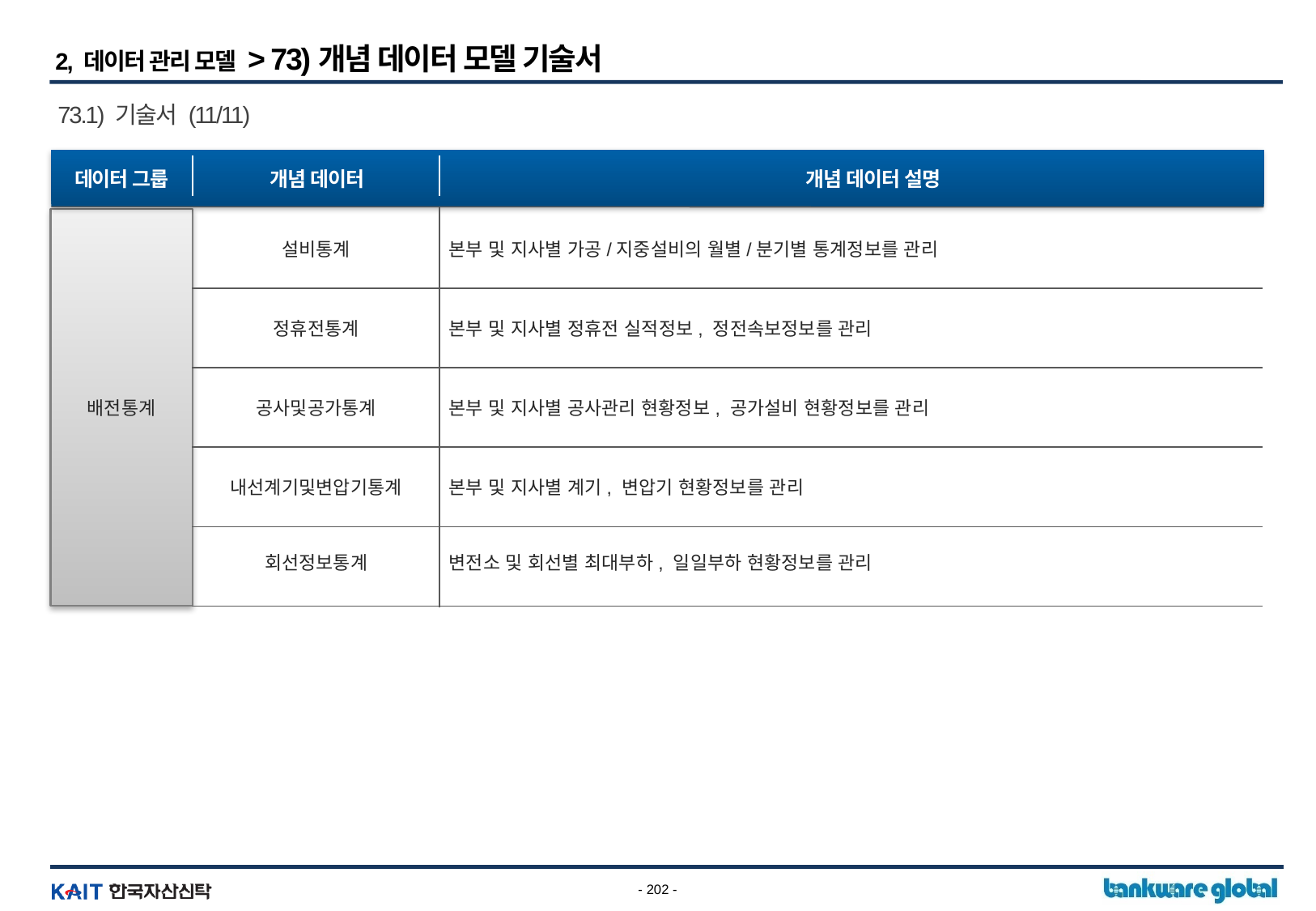

2, 데이터 관리 모델 > 73)개념 데이터 모델 기술서
73.1) 기술서 (11/11)
데이터 그룹

개념 데이터
개념 데이터 설명
배전통계
설비통계
본부 및 지사별 가공/지중설비의 월별/분기별 통계정보를 관리

정휴전통계
본부 및 지사별 정휴전 실적정보, 정전속보정보를 관리
공사및공가통계
본부 및 지사별 공사관리 현황정보, 공가설비 현황정보를 관리
내선계기및변압기통계
본부 및 지사별 계기, 변압기 현황정보를 관리
회선정보통계
변전소 및 회선별 최대부하, 일일부하 현황정보를 관리